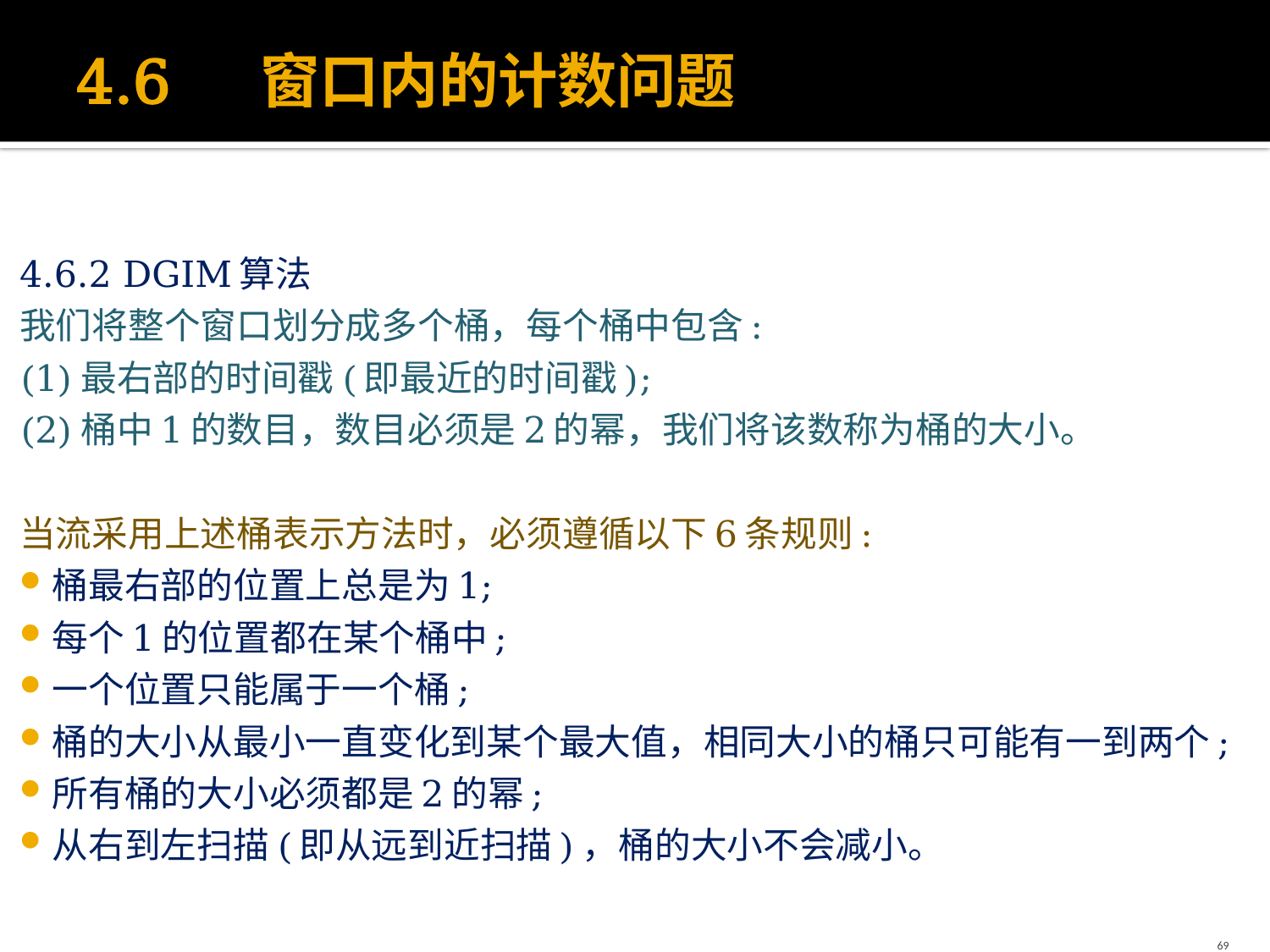

# 4.6    窗口内的计数问题
4.6.2 DGIM算法
我们将整个窗口划分成多个桶，每个桶中包含:
(1)最右部的时间戳(即最近的时间戳);
(2)桶中1的数目，数目必须是2的幂，我们将该数称为桶的大小。
当流采用上述桶表示方法时，必须遵循以下6条规则:
桶最右部的位置上总是为1;
每个1的位置都在某个桶中;
一个位置只能属于一个桶;
桶的大小从最小一直变化到某个最大值，相同大小的桶只可能有一到两个;
所有桶的大小必须都是2的幂;
从右到左扫描(即从远到近扫描)，桶的大小不会减小。

69